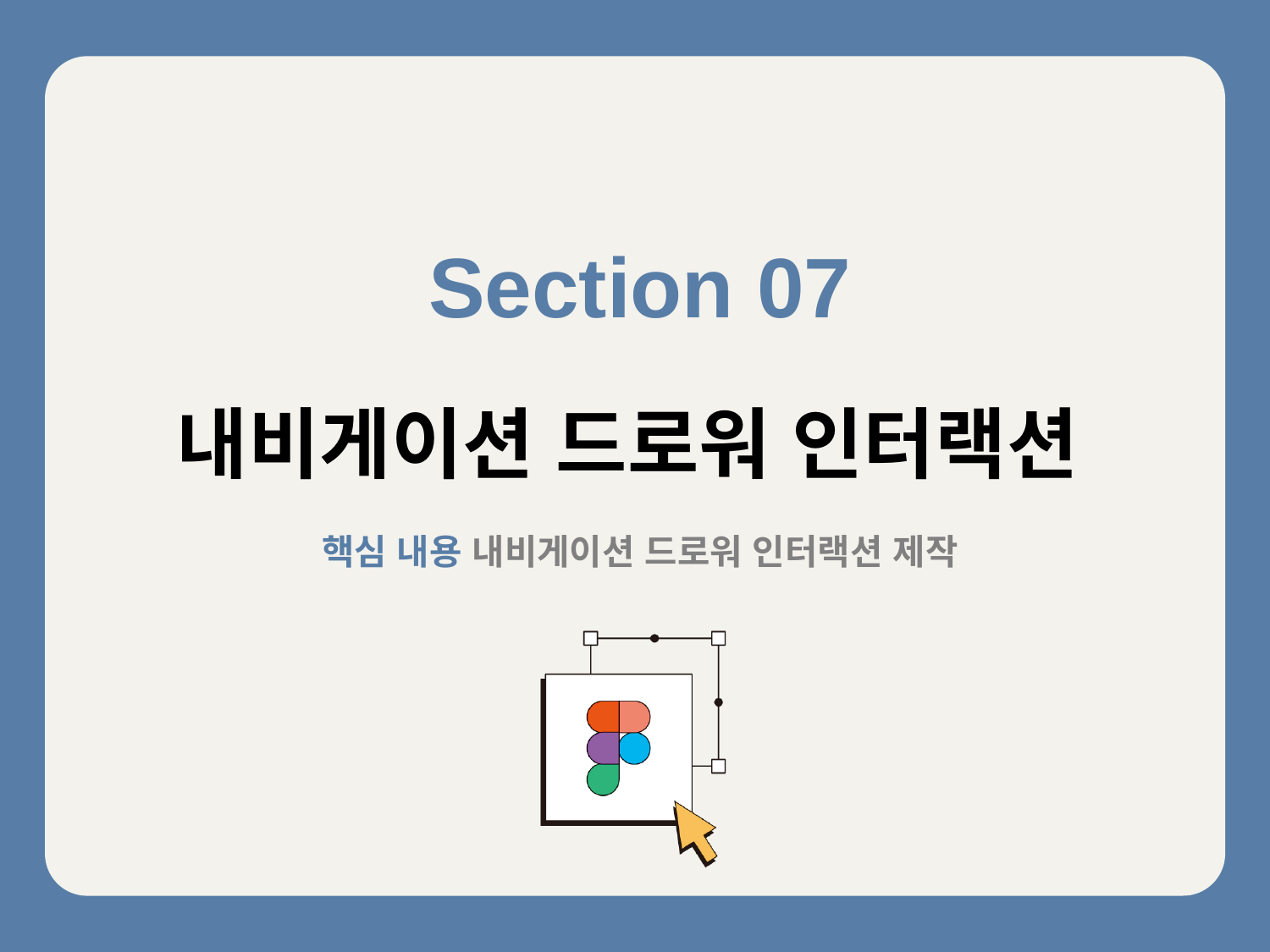

Section 07
내비게이션 드로워 인터랙션
핵심 내용 내비게이션 드로워 인터랙션 제작